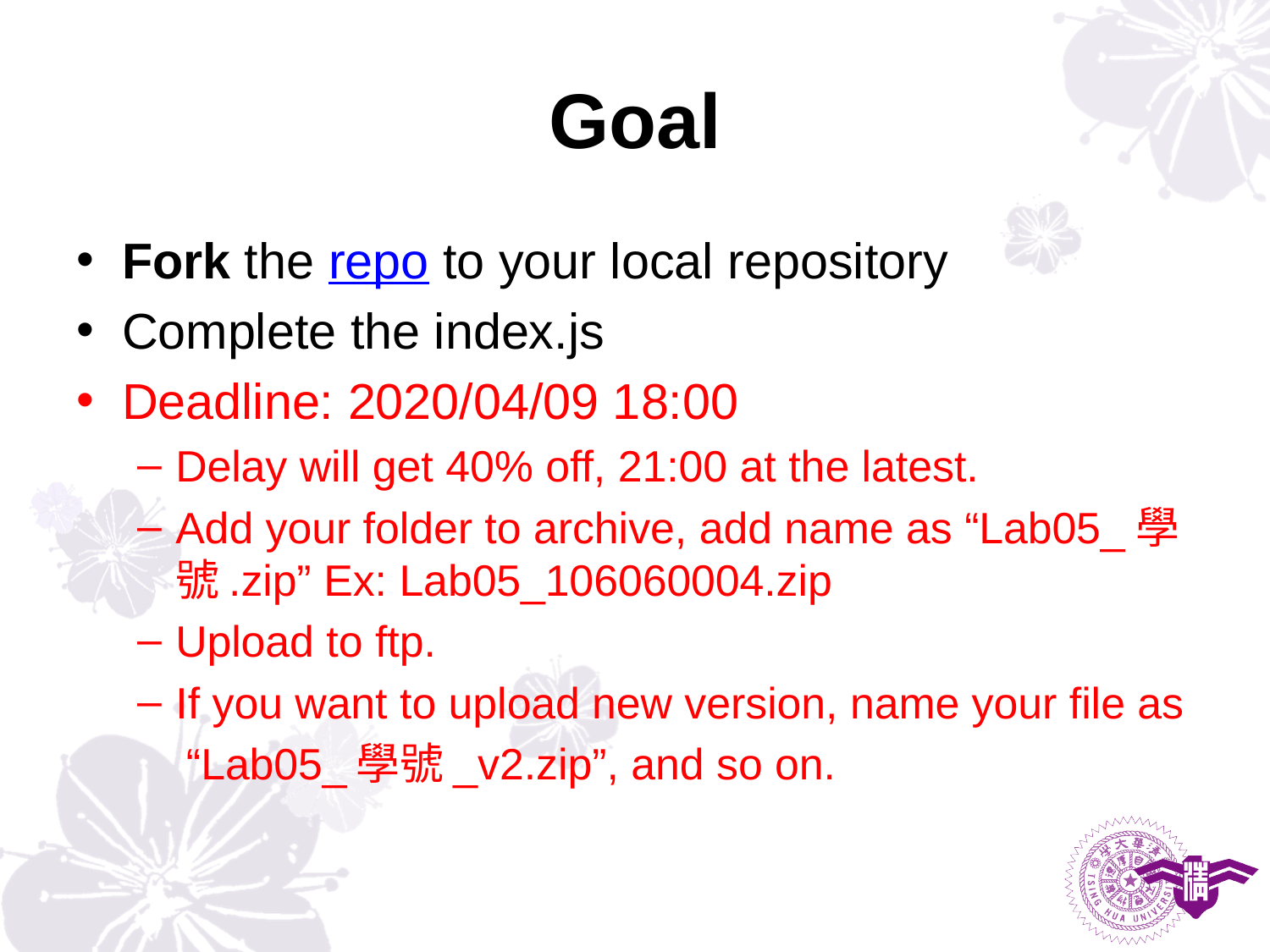

# Goal
Fork the repo to your local repository
Complete the index.js
Deadline: 2020/04/09 18:00
Delay will get 40% off, 21:00 at the latest.
Add your folder to archive, add name as “Lab05_學號.zip” Ex: Lab05_106060004.zip
Upload to ftp.
If you want to upload new version, name your file as
    “Lab05_學號_v2.zip”, and so on.